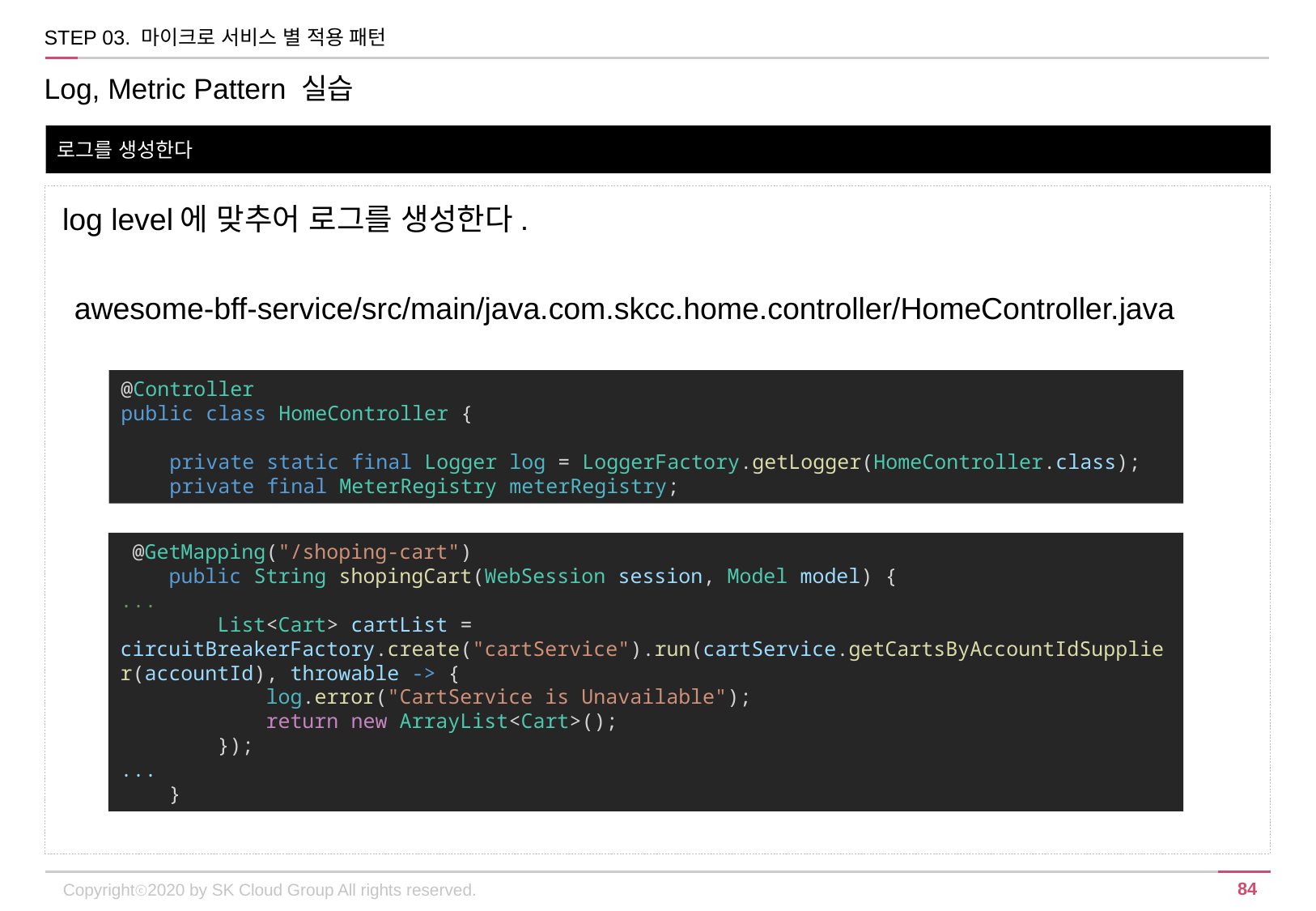

STEP 03. 마이크로 서비스 별 적용 패턴
Log, Metric Pattern 실습
로그를 생성한다
log level에 맞추어 로그를 생성한다.
awesome-bff-service/src/main/java.com.skcc.home.controller/HomeController.java
@Controller
public class HomeController {

    private static final Logger log = LoggerFactory.getLogger(HomeController.class);
    private final MeterRegistry meterRegistry;
 @GetMapping("/shoping-cart")
    public String shopingCart(WebSession session, Model model) {
...
        List<Cart> cartList = circuitBreakerFactory.create("cartService").run(cartService.getCartsByAccountIdSupplier(accountId), throwable -> {
            log.error("CartService is Unavailable");
            return new ArrayList<Cart>();
        });
...
    }
Copyrightⓒ2020 by SK Cloud Group All rights reserved.